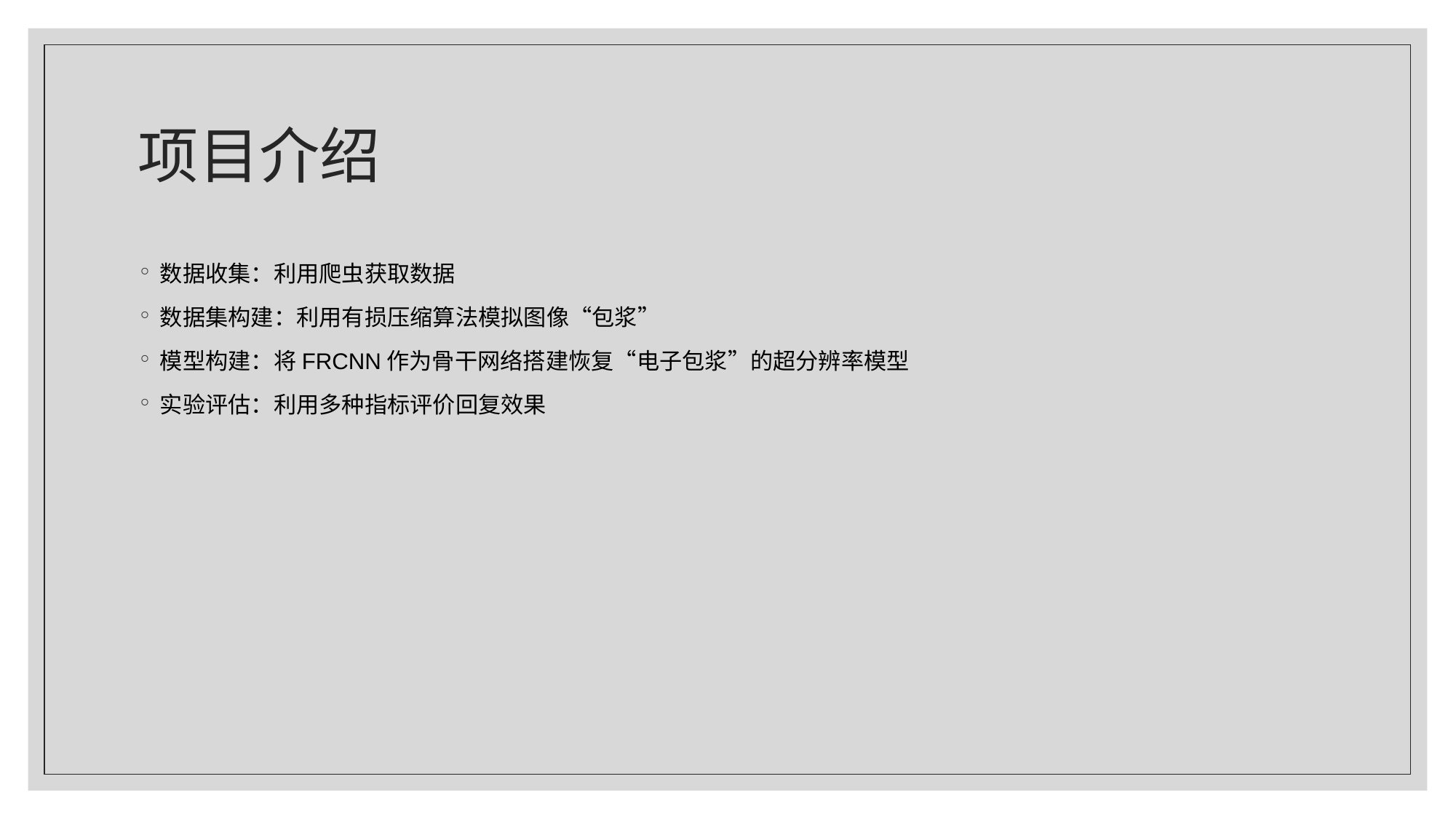

# 项目介绍
数据收集：利用爬虫获取数据
数据集构建：利用有损压缩算法模拟图像“包浆”
模型构建：将FRCNN作为骨干网络搭建恢复“电子包浆”的超分辨率模型
实验评估：利用多种指标评价回复效果